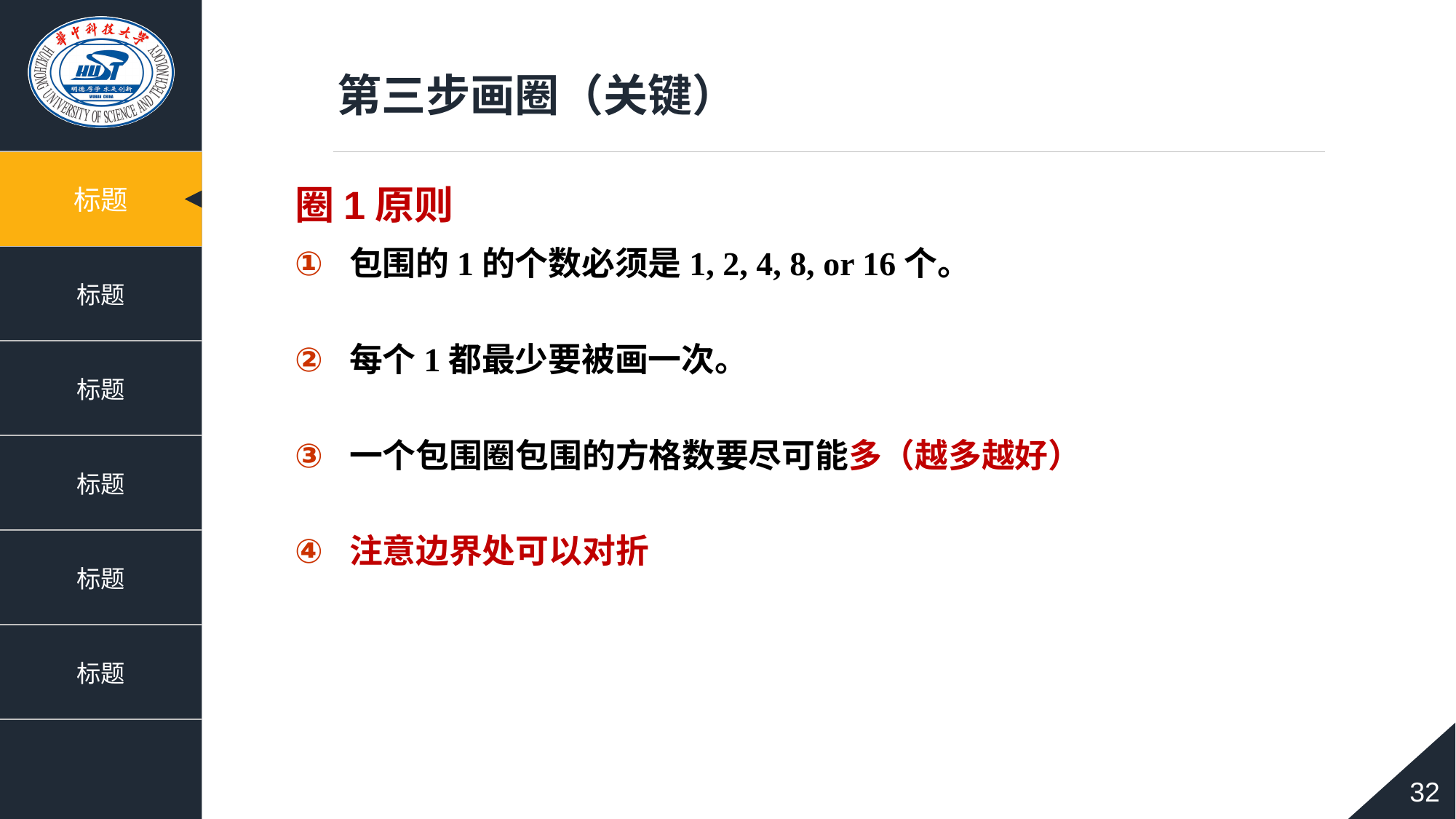

第三步画圈（关键）
圈1原则
包围的1的个数必须是1, 2, 4, 8, or 16个。

每个1都最少要被画一次。

一个包围圈包围的方格数要尽可能多（越多越好）

注意边界处可以对折